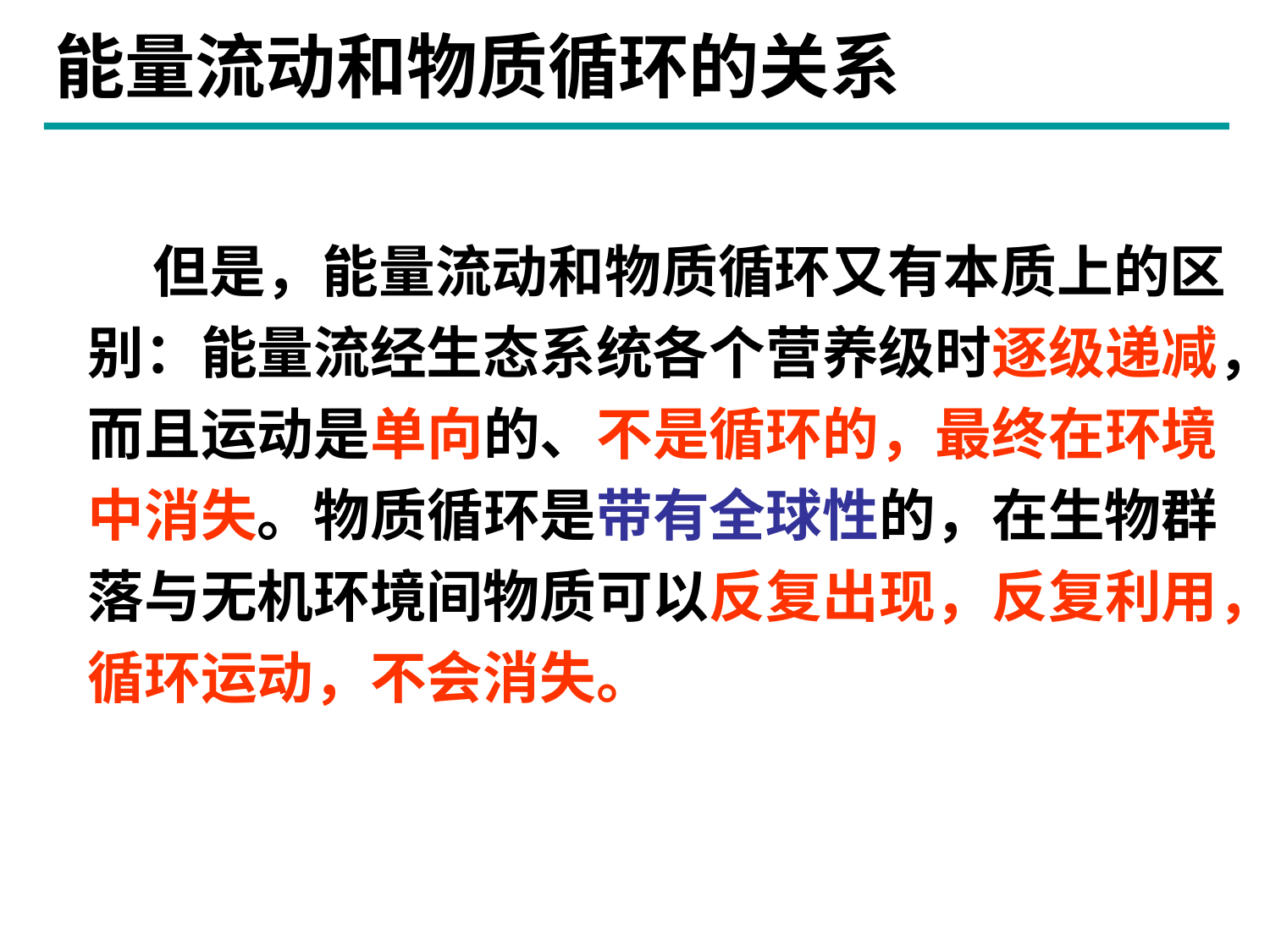

能量流动和物质循环的关系
    但是，能量流动和物质循环又有本质上的区别：能量流经生态系统各个营养级时逐级递减，而且运动是单向的、不是循环的，最终在环境中消失。物质循环是带有全球性的，在生物群落与无机环境间物质可以反复出现，反复利用，循环运动，不会消失。